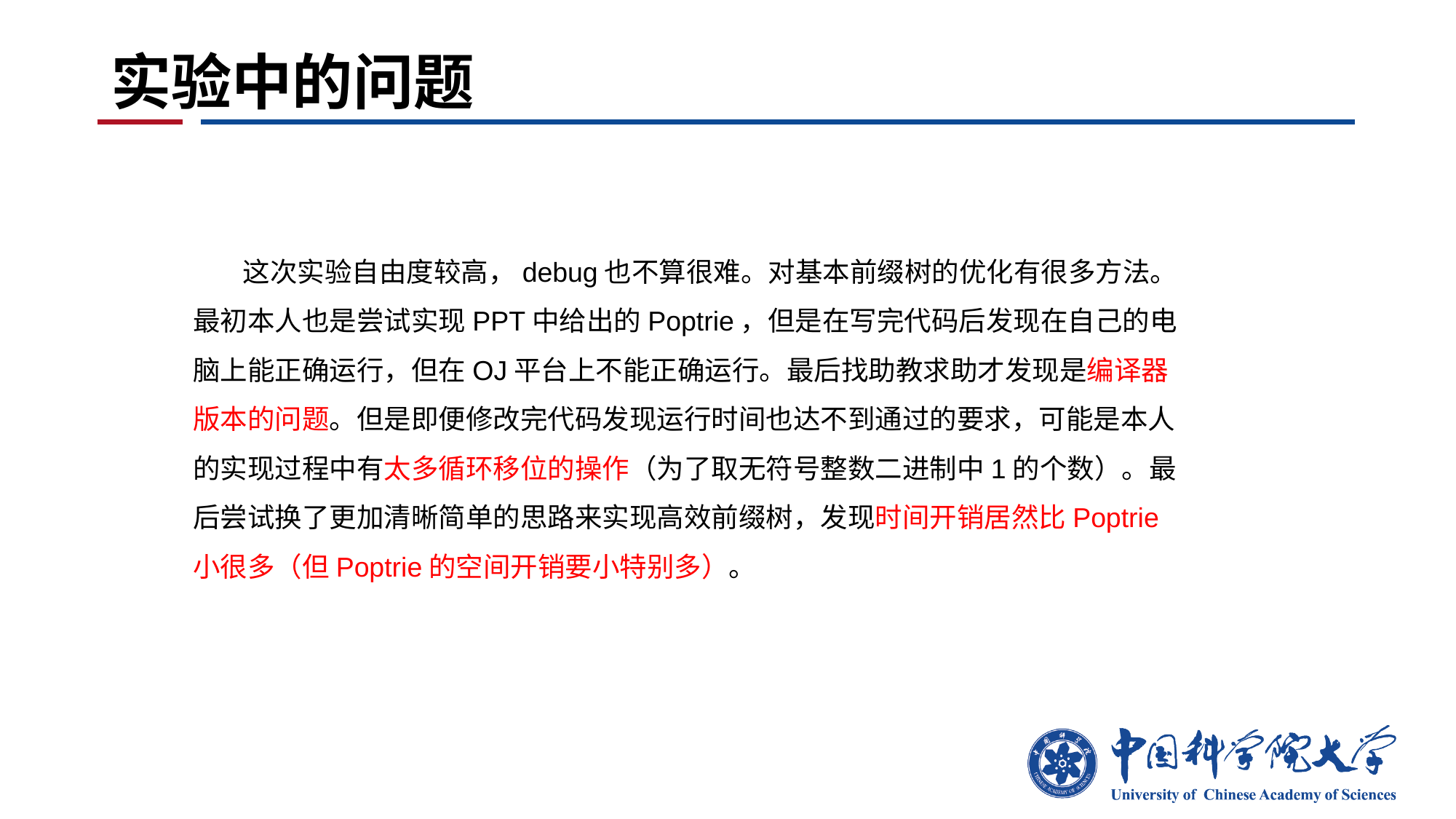

# 实验中的问题

       这次实验自由度较高，debug也不算很难。对基本前缀树的优化有很多方法。最初本人也是尝试实现PPT中给出的Poptrie，但是在写完代码后发现在自己的电脑上能正确运行，但在OJ平台上不能正确运行。最后找助教求助才发现是编译器版本的问题。但是即便修改完代码发现运行时间也达不到通过的要求，可能是本人的实现过程中有太多循环移位的操作（为了取无符号整数二进制中1的个数）。最后尝试换了更加清晰简单的思路来实现高效前缀树，发现时间开销居然比Poptrie小很多（但Poptrie的空间开销要小特别多）。